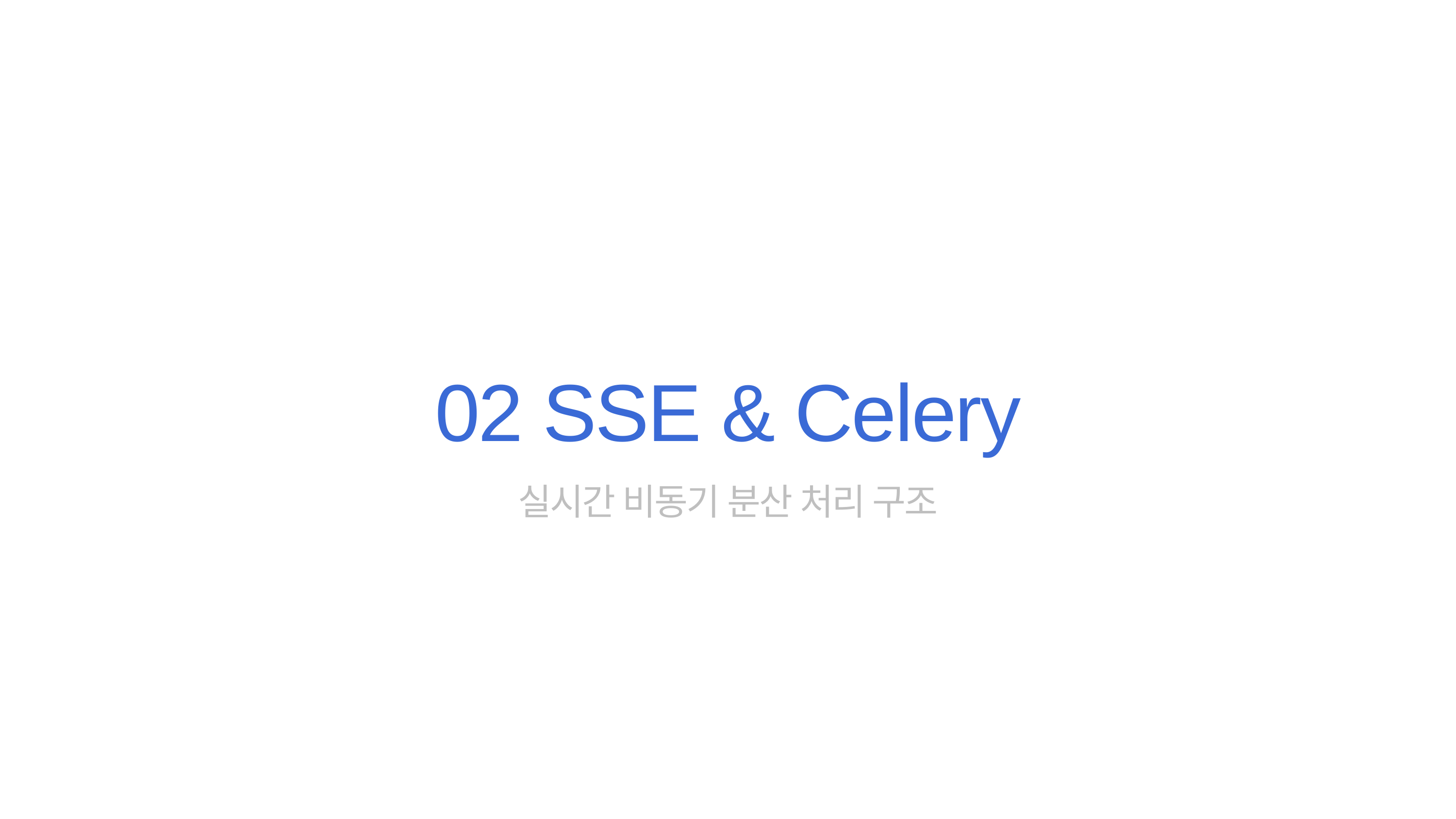

02 SSE & Celery
실시간 비동기 분산 처리 구조